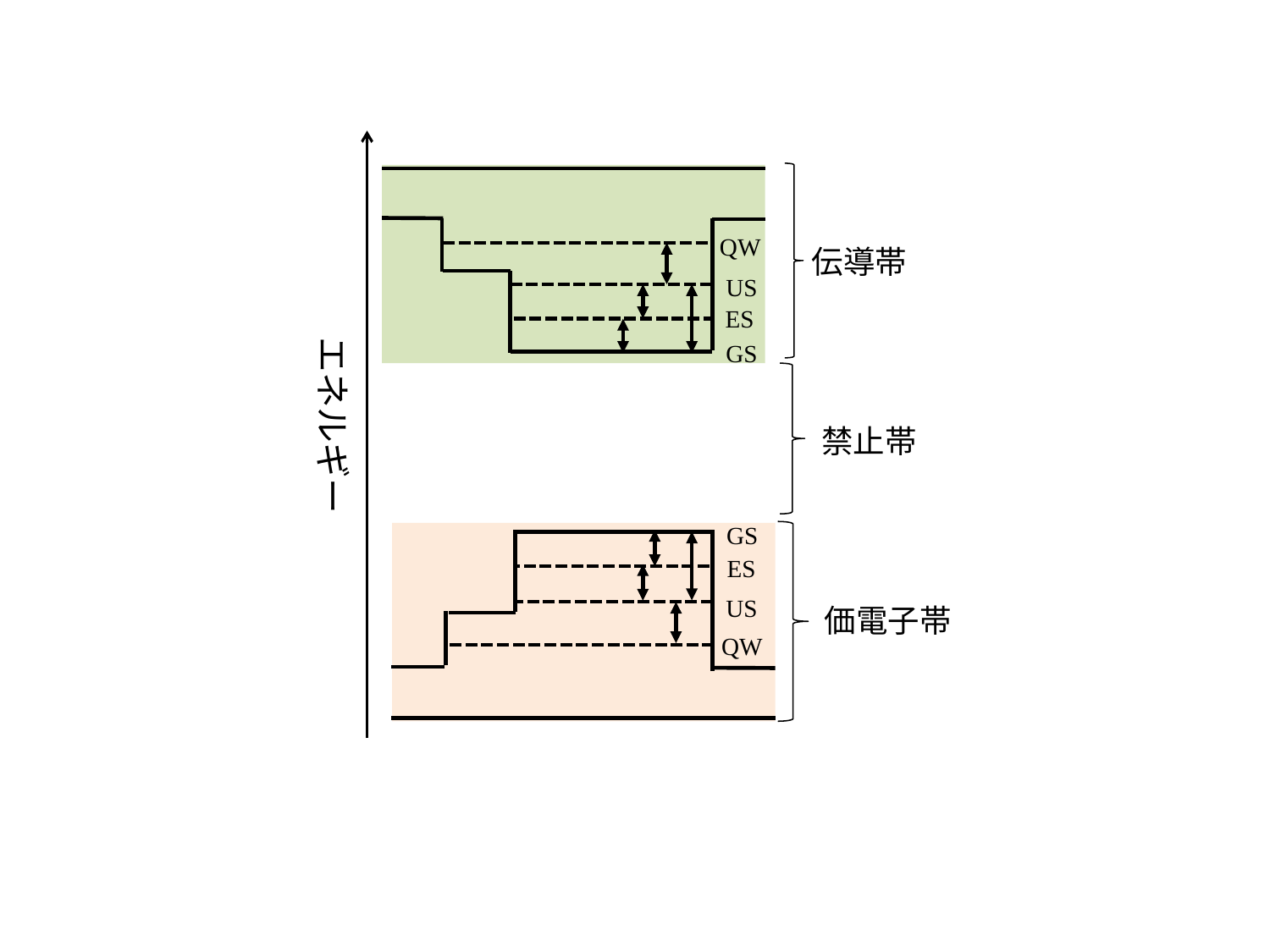

QW
伝導帯
US
ES
エネルギー
GS

禁止帯
GS

ES
US
価電子帯
QW